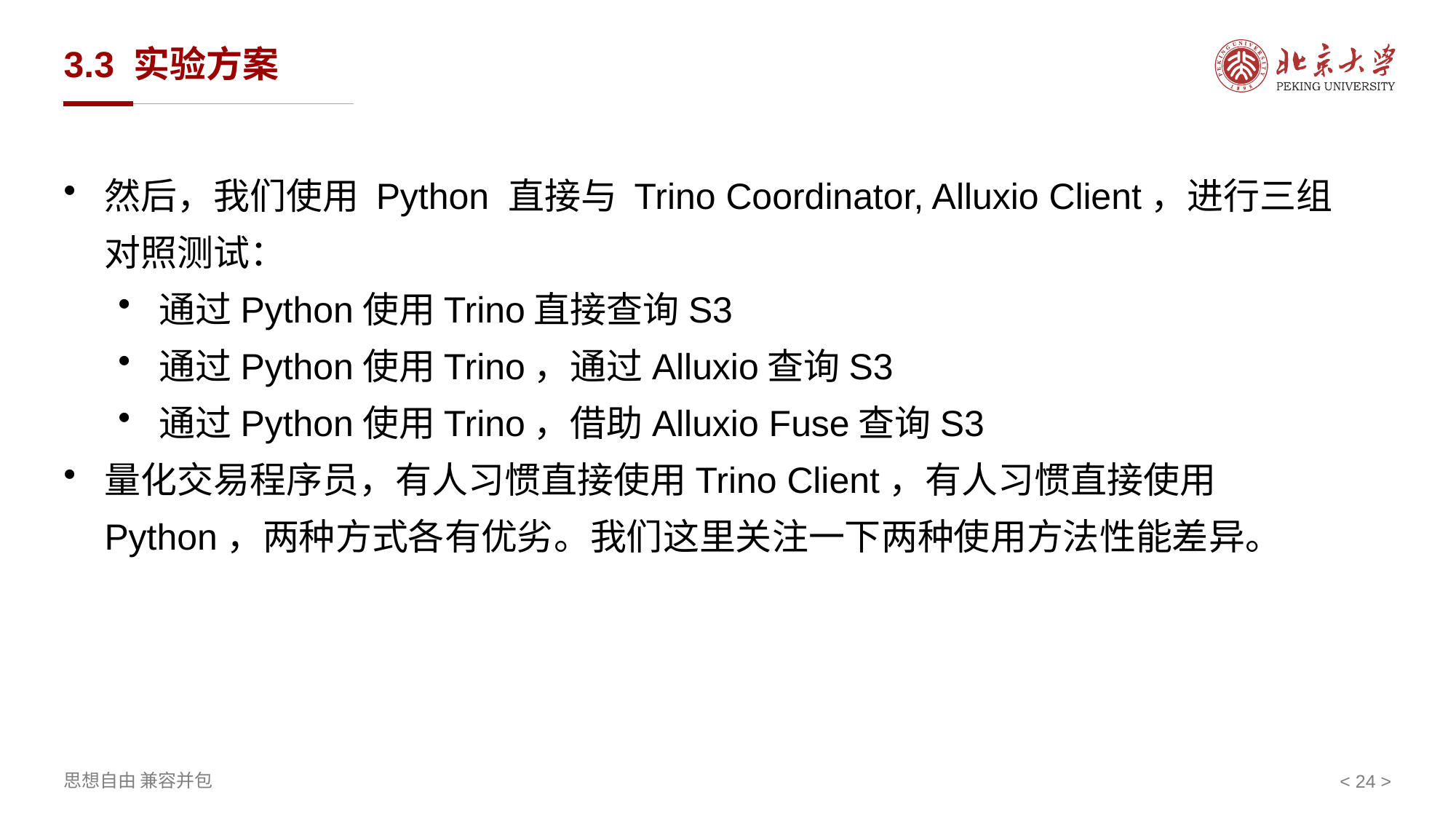

# 3.3 实验方案
然后，我们使用 Python 直接与 Trino Coordinator, Alluxio Client，进行三组对照测试：
通过Python使用Trino直接查询S3
通过Python使用Trino，通过Alluxio查询S3
通过Python使用Trino，借助Alluxio Fuse查询S3
量化交易程序员，有人习惯直接使用Trino Client，有人习惯直接使用Python，两种方式各有优劣。我们这里关注一下两种使用方法性能差异。
< 24 >